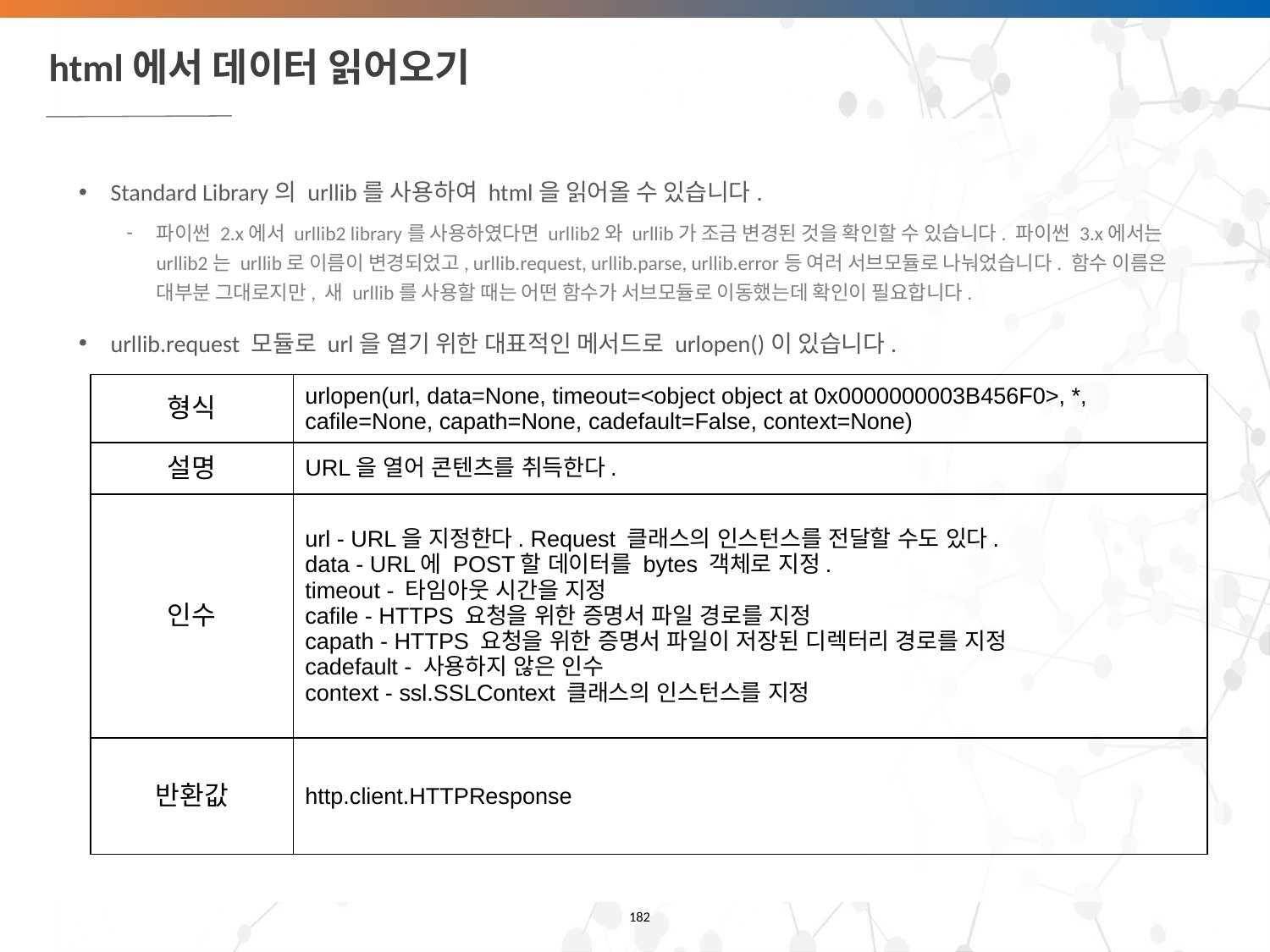

# html에서 데이터 읽어오기
Standard Library의 urllib를 사용하여 html을 읽어올 수 있습니다.
파이썬 2.x에서 urllib2 library를 사용하였다면 urllib2와 urllib가 조금 변경된 것을 확인할 수 있습니다. 파이썬 3.x에서는 urllib2는 urllib로 이름이 변경되었고, urllib.request, urllib.parse, urllib.error등 여러 서브모듈로 나눠었습니다. 함수 이름은 대부분 그대로지만, 새 urllib를 사용할 때는 어떤 함수가 서브모듈로 이동했는데 확인이 필요합니다.
urllib.request 모듈로 url을 열기 위한 대표적인 메서드로 urlopen()이 있습니다.
| 형식 | urlopen(url, data=None, timeout=<object object at 0x0000000003B456F0>, \*, cafile=None, capath=None, cadefault=False, context=None) |
| --- | --- |
| 설명 | URL을 열어 콘텐츠를 취득한다. |
| 인수 | url - URL을 지정한다. Request 클래스의 인스턴스를 전달할 수도 있다. data - URL에 POST할 데이터를 bytes 객체로 지정. timeout - 타임아웃 시간을 지정 cafile - HTTPS 요청을 위한 증명서 파일 경로를 지정 capath - HTTPS 요청을 위한 증명서 파일이 저장된 디렉터리 경로를 지정 cadefault - 사용하지 않은 인수 context - ssl.SSLContext 클래스의 인스턴스를 지정 |
| 반환값 | http.client.HTTPResponse |
182